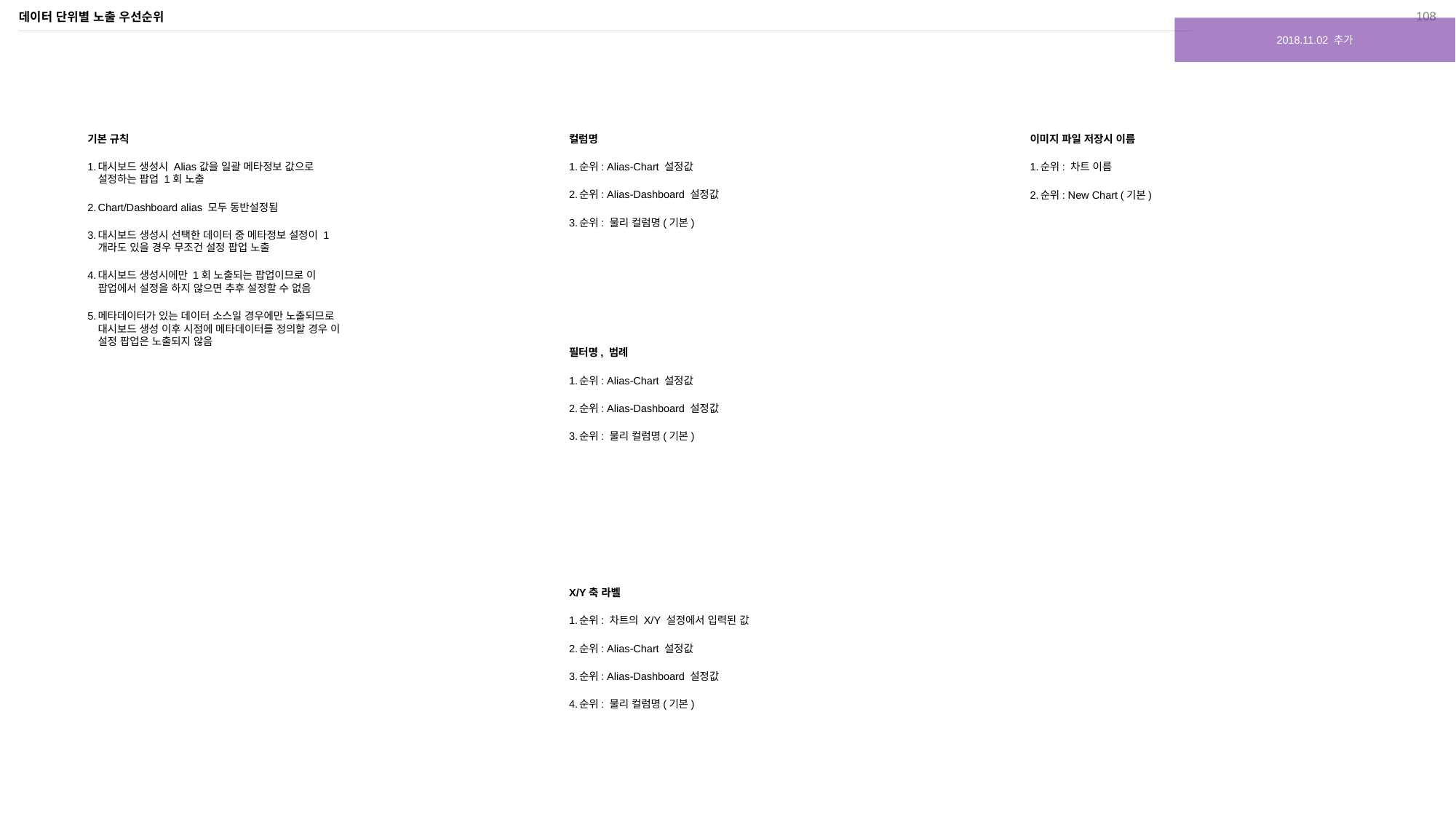

108
# 데이터 단위별 노출 우선순위
2018.11.02 추가

기본 규칙
대시보드 생성시 Alias값을 일괄 메타정보 값으로 설정하는 팝업 1회 노출
Chart/Dashboard alias 모두 동반설정됨
대시보드 생성시 선택한 데이터 중 메타정보 설정이 1개라도 있을 경우 무조건 설정 팝업 노출
대시보드 생성시에만 1회 노출되는 팝업이므로 이 팝업에서 설정을 하지 않으면 추후 설정할 수 없음
메타데이터가 있는 데이터 소스일 경우에만 노출되므로 대시보드 생성 이후 시점에 메타데이터를 정의할 경우 이 설정 팝업은 노출되지 않음
컬럼명
순위: Alias-Chart 설정값
순위: Alias-Dashboard 설정값
순위: 물리 컬럼명(기본)
이미지 파일 저장시 이름
순위: 차트 이름
순위: New Chart (기본)
필터명, 범례
순위: Alias-Chart 설정값
순위: Alias-Dashboard 설정값
순위: 물리 컬럼명(기본)
X/Y축 라벨
순위: 차트의 X/Y 설정에서 입력된 값
순위: Alias-Chart 설정값
순위: Alias-Dashboard 설정값
순위: 물리 컬럼명(기본)